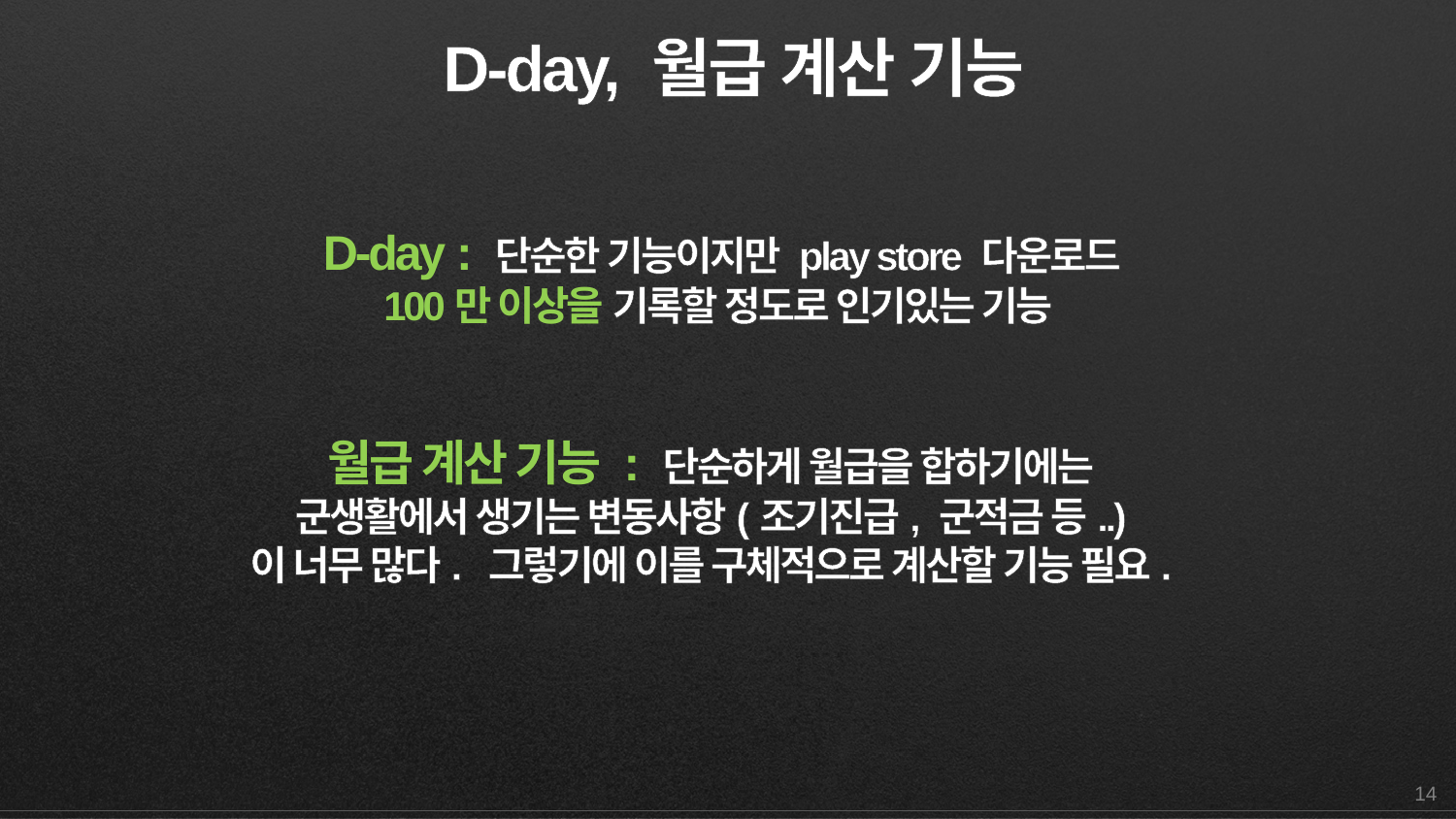

D-day, 월급 계산 기능
D-day : 단순한 기능이지만 play store 다운로드
100만 이상을 기록할 정도로 인기있는 기능
월급 계산 기능 : 단순하게 월급을 합하기에는
군생활에서 생기는 변동사항(조기진급, 군적금 등..)
이 너무 많다.  그렇기에 이를 구체적으로 계산할 기능 필요.